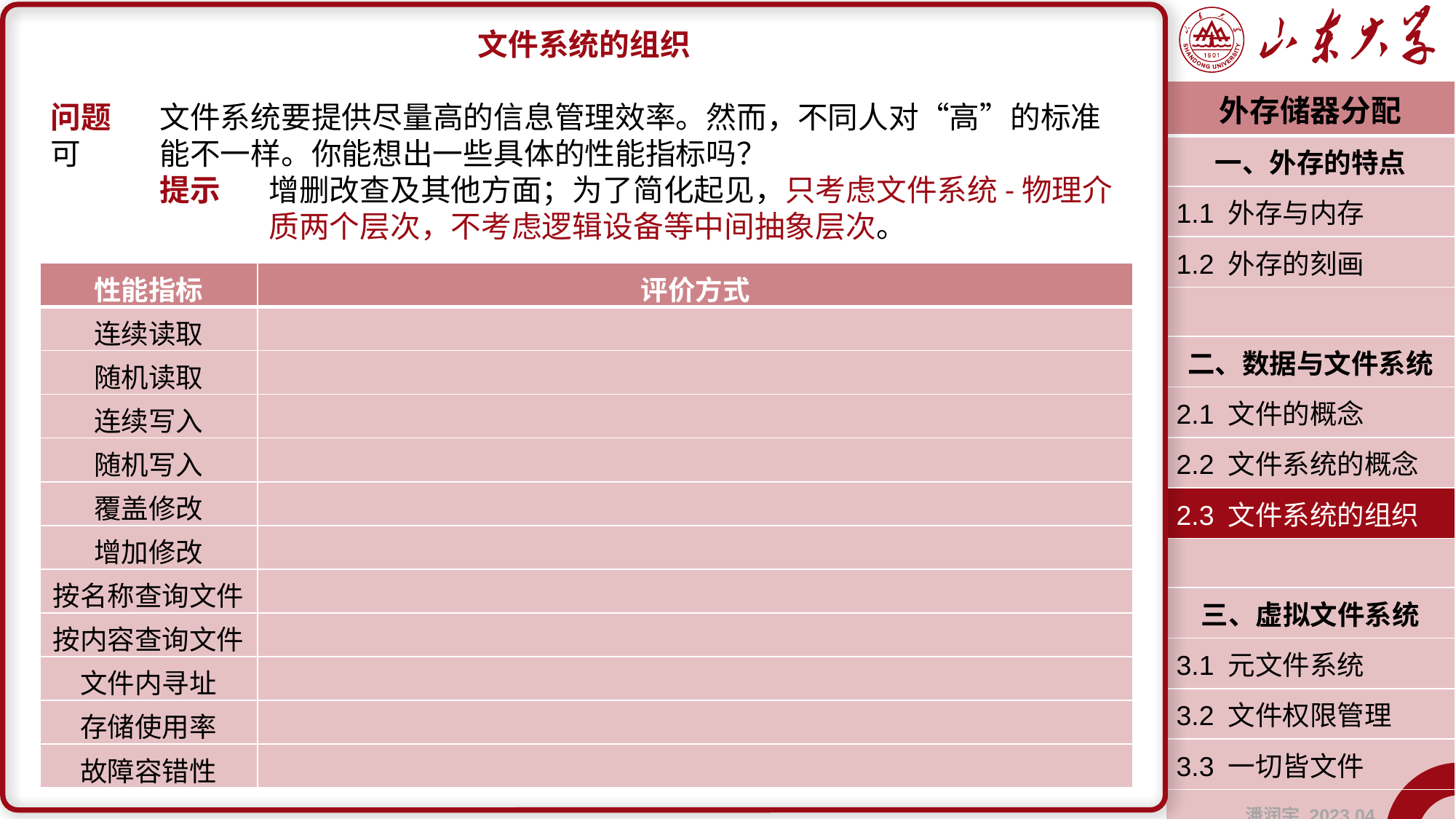

文件系统的组织

问题	文件系统要提供尽量高的信息管理效率。然而，不同人对“高”的标准可	能不一样。你能想出一些具体的性能指标吗？
	提示	增删改查及其他方面；为了简化起见，只考虑文件系统-物理介		质两个层次，不考虑逻辑设备等中间抽象层次。
| 外存储器分配 |
| --- |
| 一、外存的特点 |
| 1.1 外存与内存 |
| 1.2 外存的刻画 |
|  |
| 二、数据与文件系统 |
| 2.1 文件的概念 |
| 2.2 文件系统的概念 |
| 2.3 文件系统的组织 |
|  |
| 三、虚拟文件系统 |
| 3.1 元文件系统 |
| 3.2 文件权限管理 |
| 3.3 一切皆文件 |
| 潘润宇 2023.04 |
| 性能指标 | 评价方式 |
| --- | --- |
| 连续读取 |  |
| 随机读取 |  |
| 连续写入 |  |
| 随机写入 |  |
| 覆盖修改 |  |
| 增加修改 |  |
| 按名称查询文件 |  |
| 按内容查询文件 |  |
| 文件内寻址 |  |
| 存储使用率 |  |
| 故障容错性 |  |